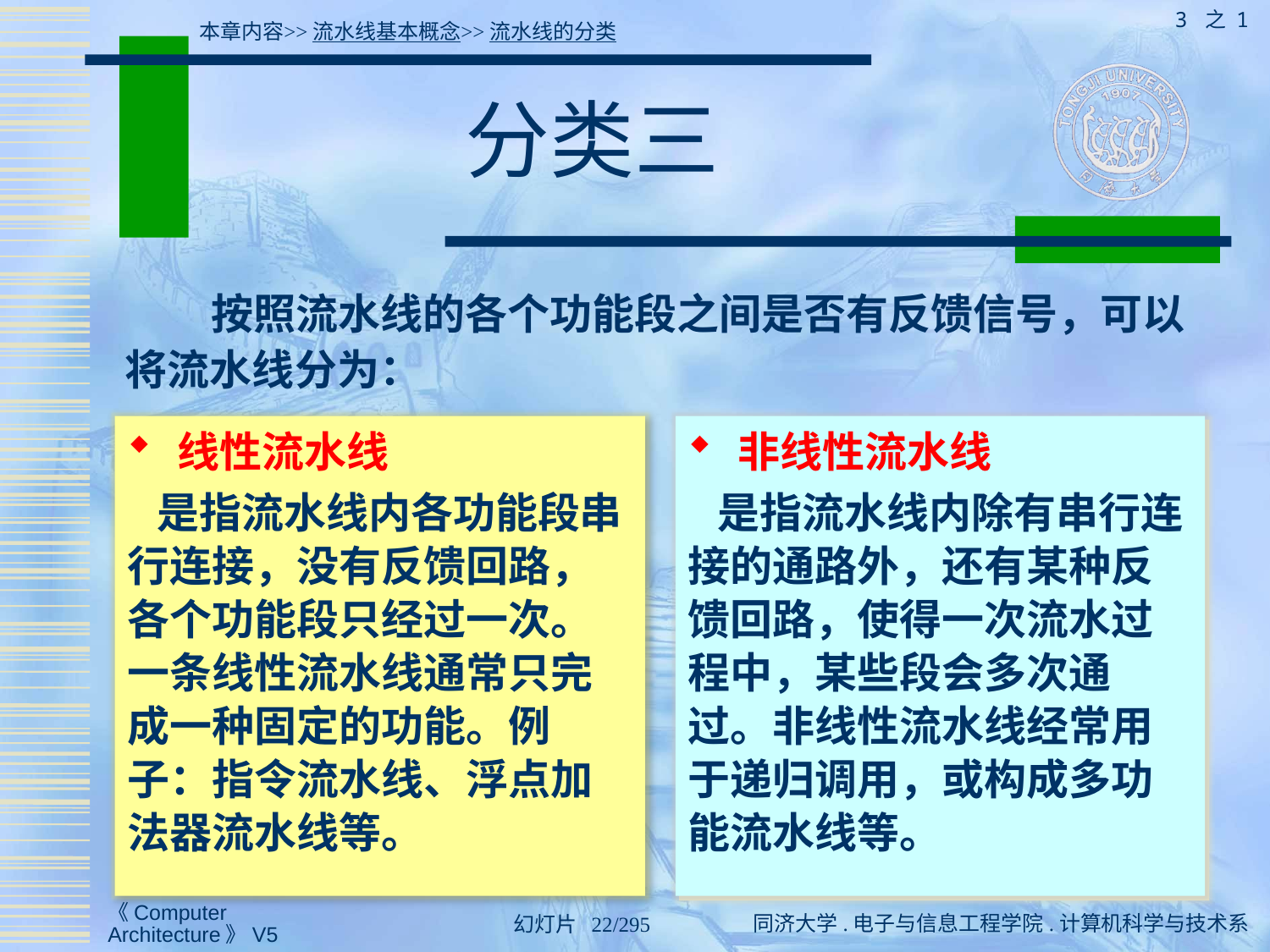

3 之 1
本章内容>>流水线基本概念>>流水线的分类
# 分类三
        按照流水线的各个功能段之间是否有反馈信号，可以将流水线分为：
 线性流水线
  是指流水线内各功能段串行连接，没有反馈回路，各个功能段只经过一次。一条线性流水线通常只完成一种固定的功能。例子：指令流水线、浮点加法器流水线等。
 非线性流水线
  是指流水线内除有串行连接的通路外，还有某种反馈回路，使得一次流水过程中，某些段会多次通过。非线性流水线经常用于递归调用，或构成多功能流水线等。